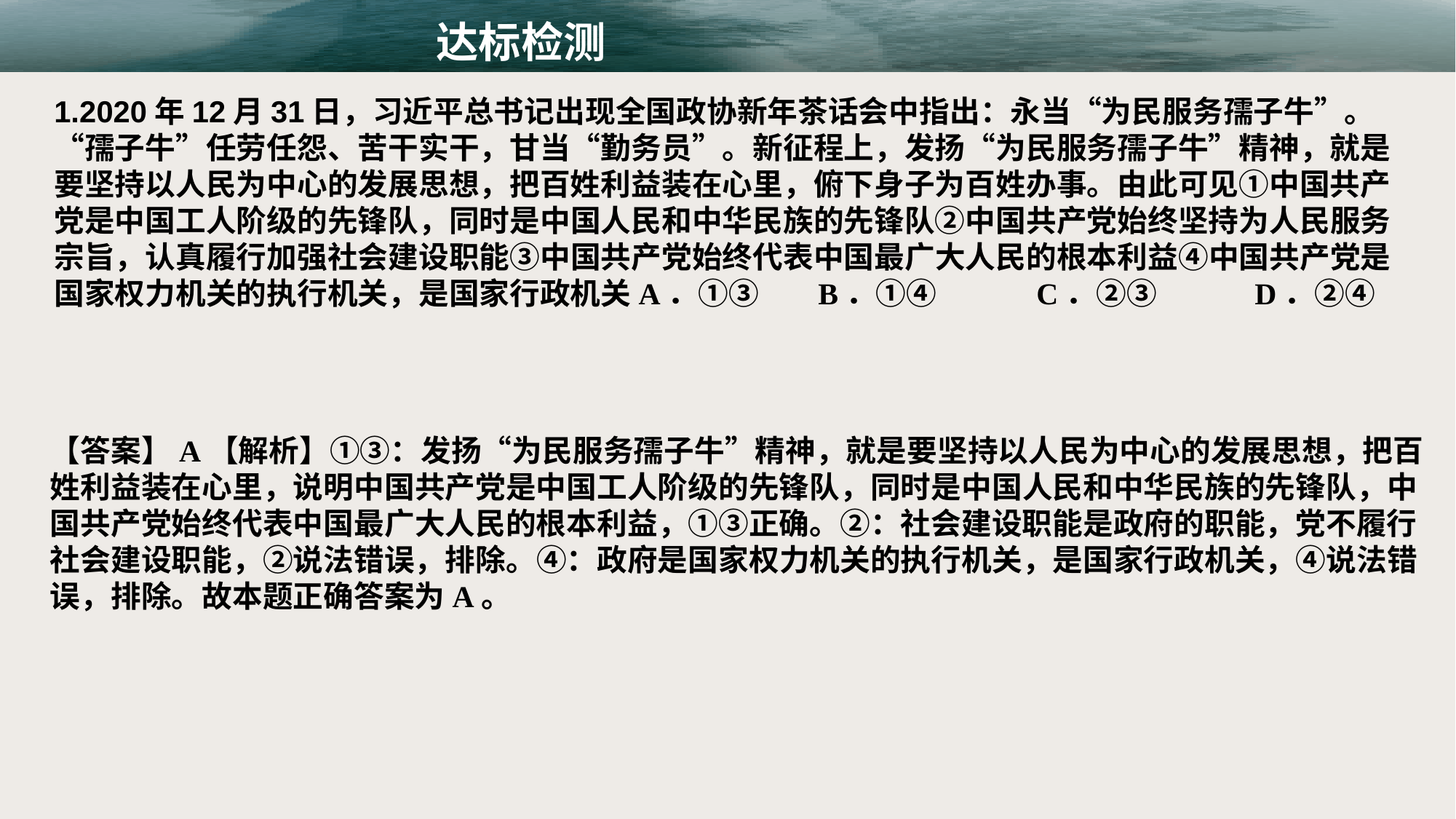

达标检测
1.2020年12月31日，习近平总书记出现全国政协新年茶话会中指出：永当“为民服务孺子牛”。“孺子牛”任劳任怨、苦干实干，甘当“勤务员”。新征程上，发扬“为民服务孺子牛”精神，就是要坚持以人民为中心的发展思想，把百姓利益装在心里，俯下身子为百姓办事。由此可见①中国共产党是中国工人阶级的先锋队，同时是中国人民和中华民族的先锋队②中国共产党始终坚持为人民服务宗旨，认真履行加强社会建设职能③中国共产党始终代表中国最广大人民的根本利益④中国共产党是国家权力机关的执行机关，是国家行政机关A．①③	B．①④	C．②③	D．②④

【答案】A【解析】①③：发扬“为民服务孺子牛”精神，就是要坚持以人民为中心的发展思想，把百姓利益装在心里，说明中国共产党是中国工人阶级的先锋队，同时是中国人民和中华民族的先锋队，中国共产党始终代表中国最广大人民的根本利益，①③正确。②：社会建设职能是政府的职能，党不履行社会建设职能，②说法错误，排除。④：政府是国家权力机关的执行机关，是国家行政机关，④说法错误，排除。故本题正确答案为A。